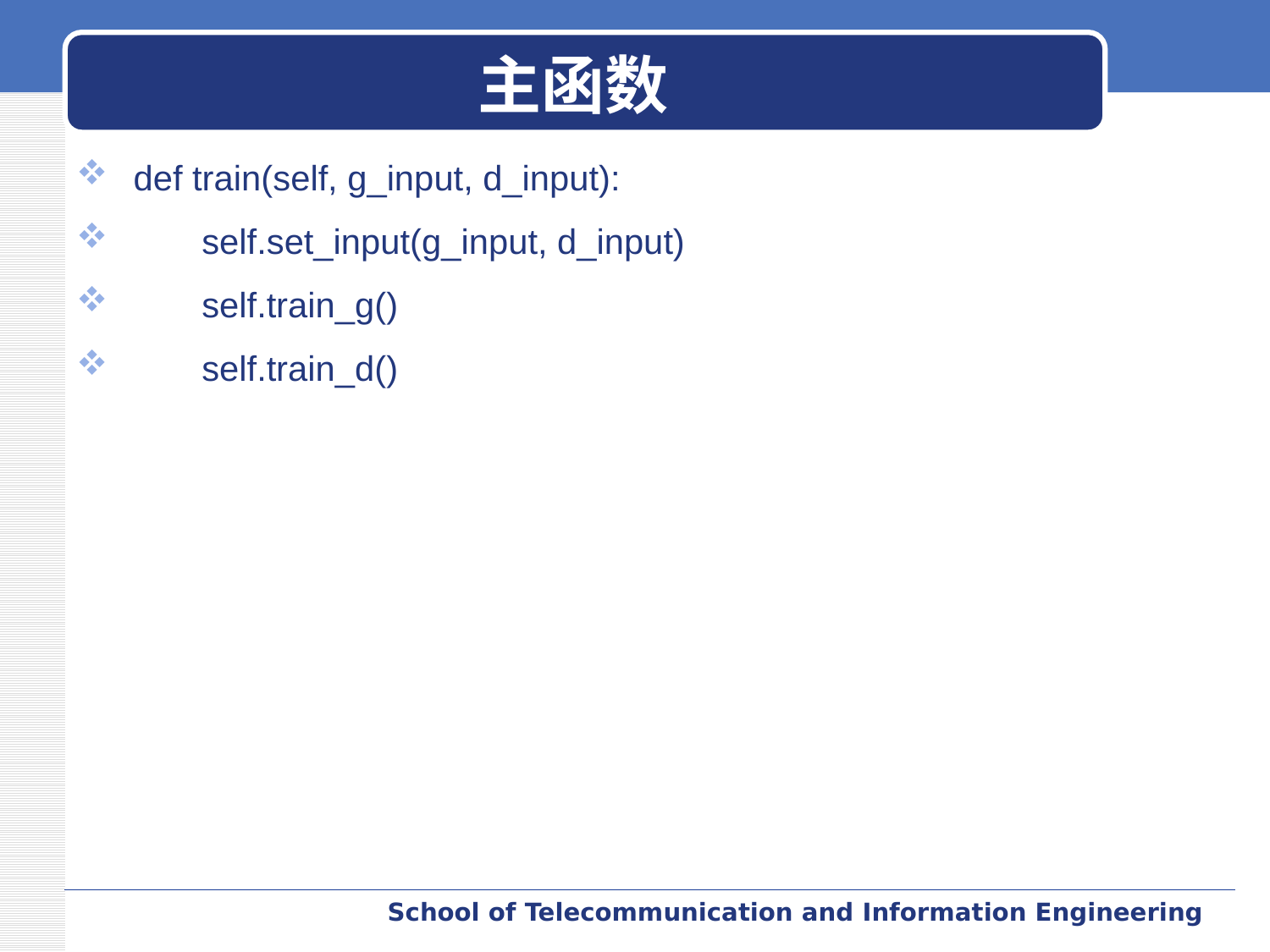

# 主函数
 def train(self, g_input, d_input):
        self.set_input(g_input, d_input)
        self.train_g()
        self.train_d()